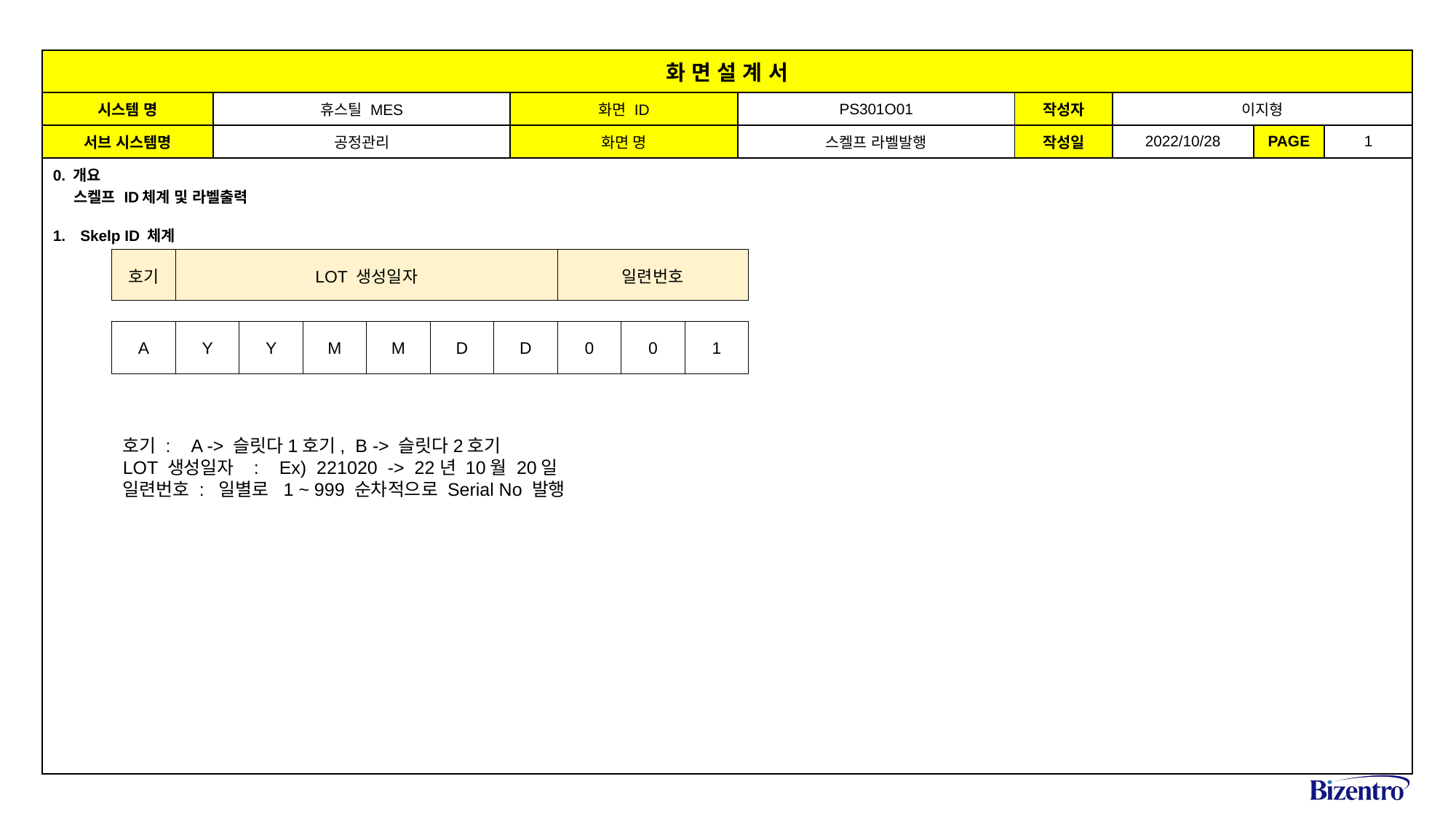

| 화 면 설 계 서 |  |  |  |  |  |  |  |
| --- | --- | --- | --- | --- | --- | --- | --- |
| 시스템 명 | 휴스틸 MES | 화면 ID | PS301O01 | 작성자 | 이지형 |  |  |
| 서브 시스템명 | 공정관리 | 화면 명 | 스켈프 라벨발행 | 작성일 | 2022/10/28 | PAGE | 1 |
| 0. 개요 스켈프 ID체계 및 라벨출력 Skelp ID 체계 |  |  |  |  |  |  |  |
| 호기 | LOT 생성일자 |  |  |  |  |  | 일련번호 |  |  |
| --- | --- | --- | --- | --- | --- | --- | --- | --- | --- |
|  |  |  |  |  |  |  |  |  |  |
| A | Y | Y | M | M | D | D | 0 | 0 | 1 |
호기 :    A -> 슬릿다1호기,  B -> 슬릿다2호기
LOT 생성일자   :    Ex)  221020  ->  22년 10월 20일
일련번호 :  일별로  1 ~ 999 순차적으로 Serial No 발행